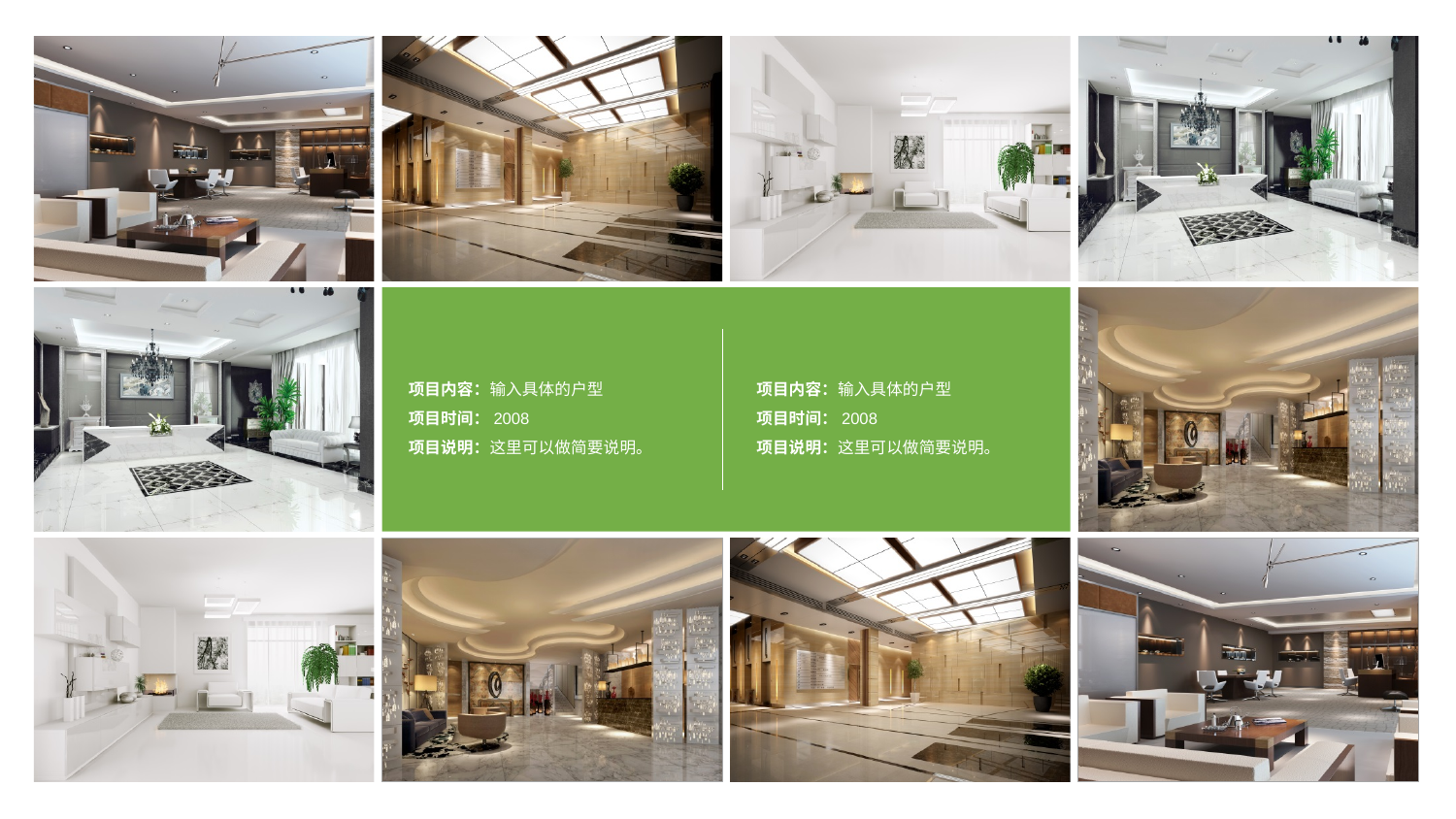

项目内容：输入具体的户型
项目时间：2008
项目说明：这里可以做简要说明。
项目内容：输入具体的户型
项目时间：2008
项目说明：这里可以做简要说明。